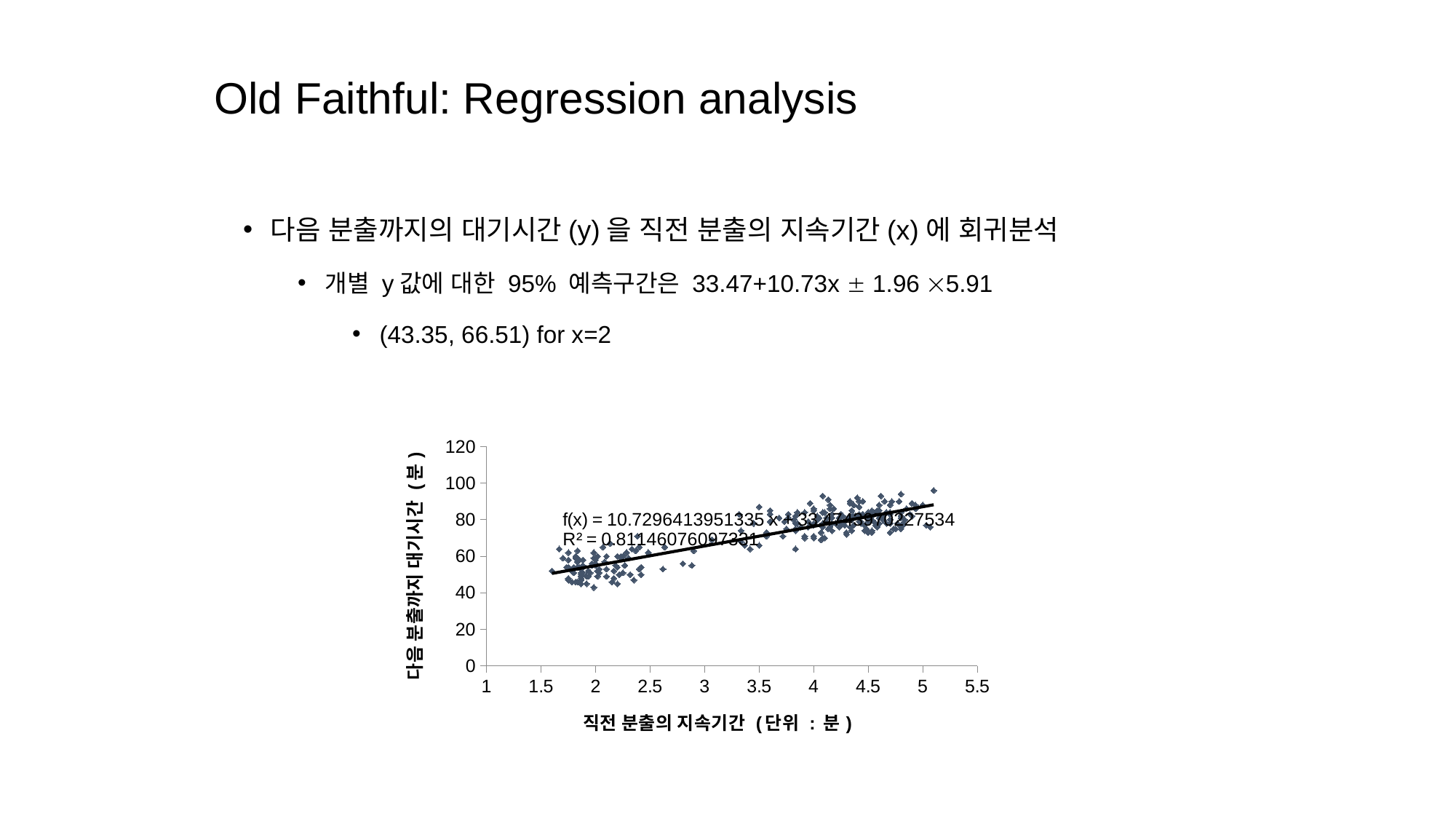

# Old Faithful: Regression analysis

다음 분출까지의 대기시간(y)을 직전 분출의 지속기간(x)에 회귀분석
개별 y값에 대한 95% 예측구간은 33.47+10.73x ± 1.96 ×5.91
(43.35, 66.51) for x=2

### Chart

| Category | waiting time(Y) |
|---|---|